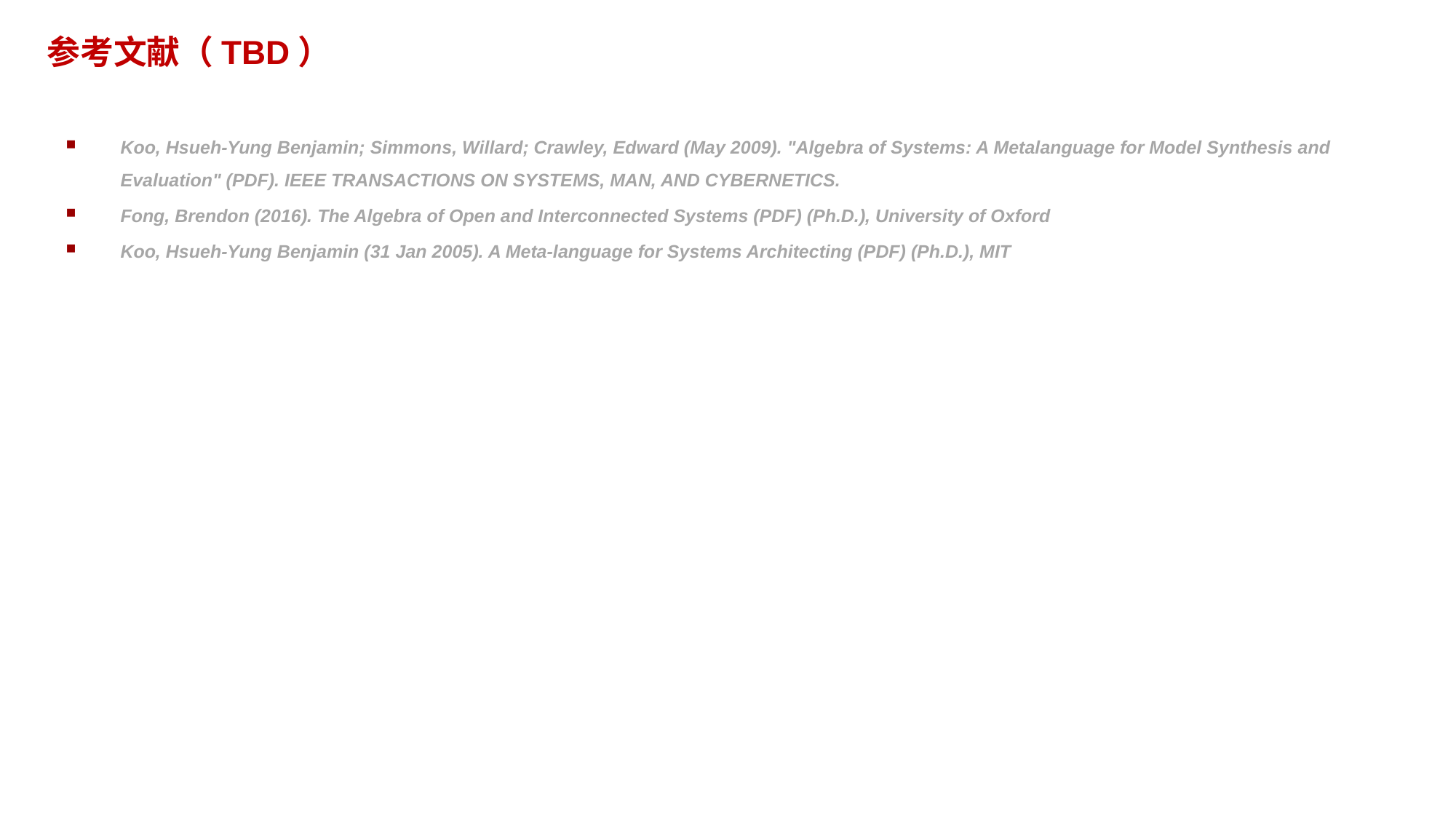

# 参考文献（TBD）
Koo, Hsueh-Yung Benjamin; Simmons, Willard; Crawley, Edward (May 2009). "Algebra of Systems: A Metalanguage for Model Synthesis and Evaluation" (PDF). IEEE TRANSACTIONS ON SYSTEMS, MAN, AND CYBERNETICS.
Fong, Brendon (2016). The Algebra of Open and Interconnected Systems (PDF) (Ph.D.), University of Oxford
Koo, Hsueh-Yung Benjamin (31 Jan 2005). A Meta-language for Systems Architecting (PDF) (Ph.D.), MIT